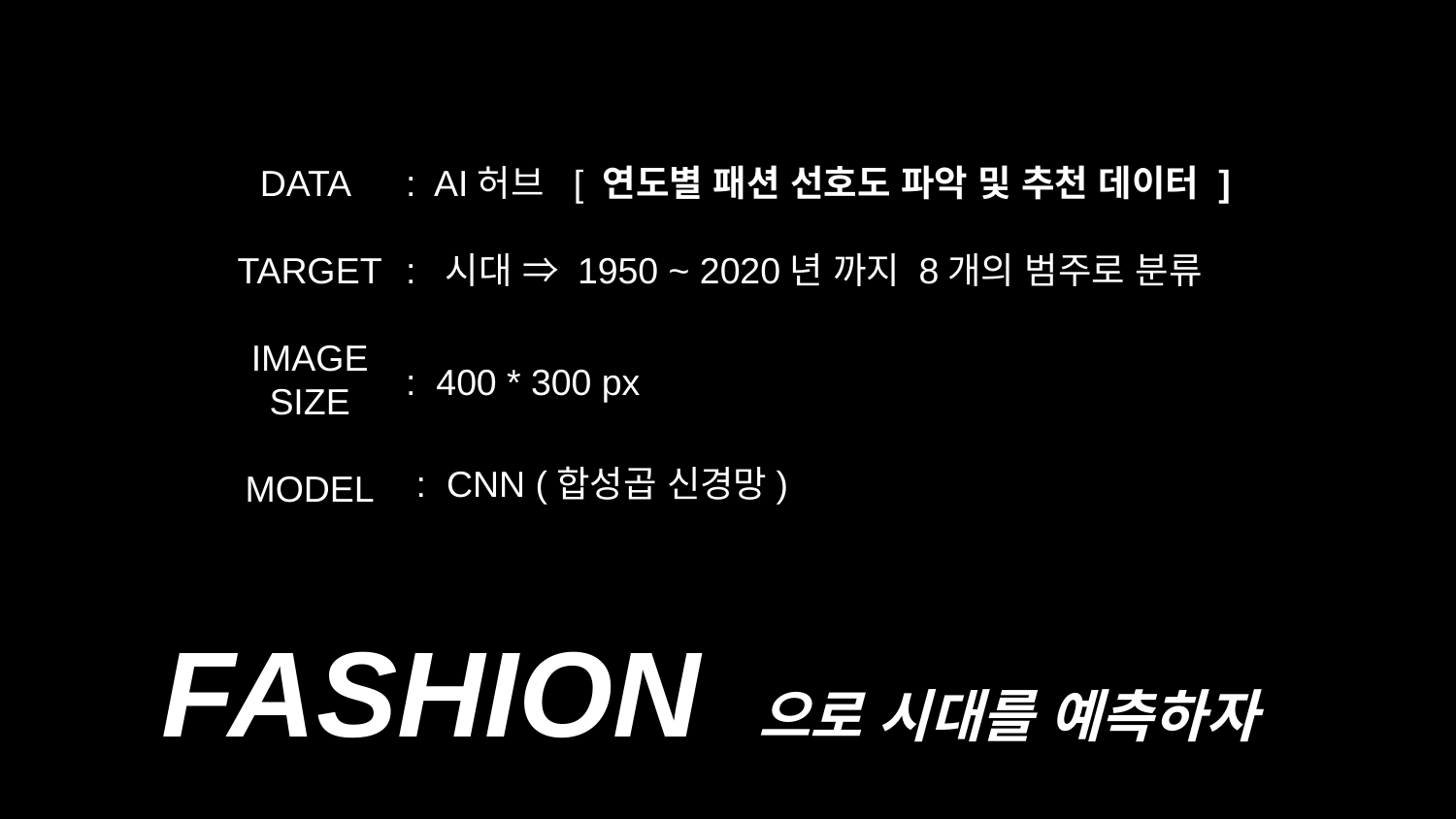

DATA

TARGET

IMAGE
SIZE

MODEL
:  AI허브  [ 연도별 패션 선호도 파악 및 추천 데이터 ]

:  시대 ⇒ 1950 ~ 2020년 까지 8개의 범주로 분류

:  400 * 300 px

 :  CNN (합성곱 신경망)
FASHION  으로 시대를 예측하자